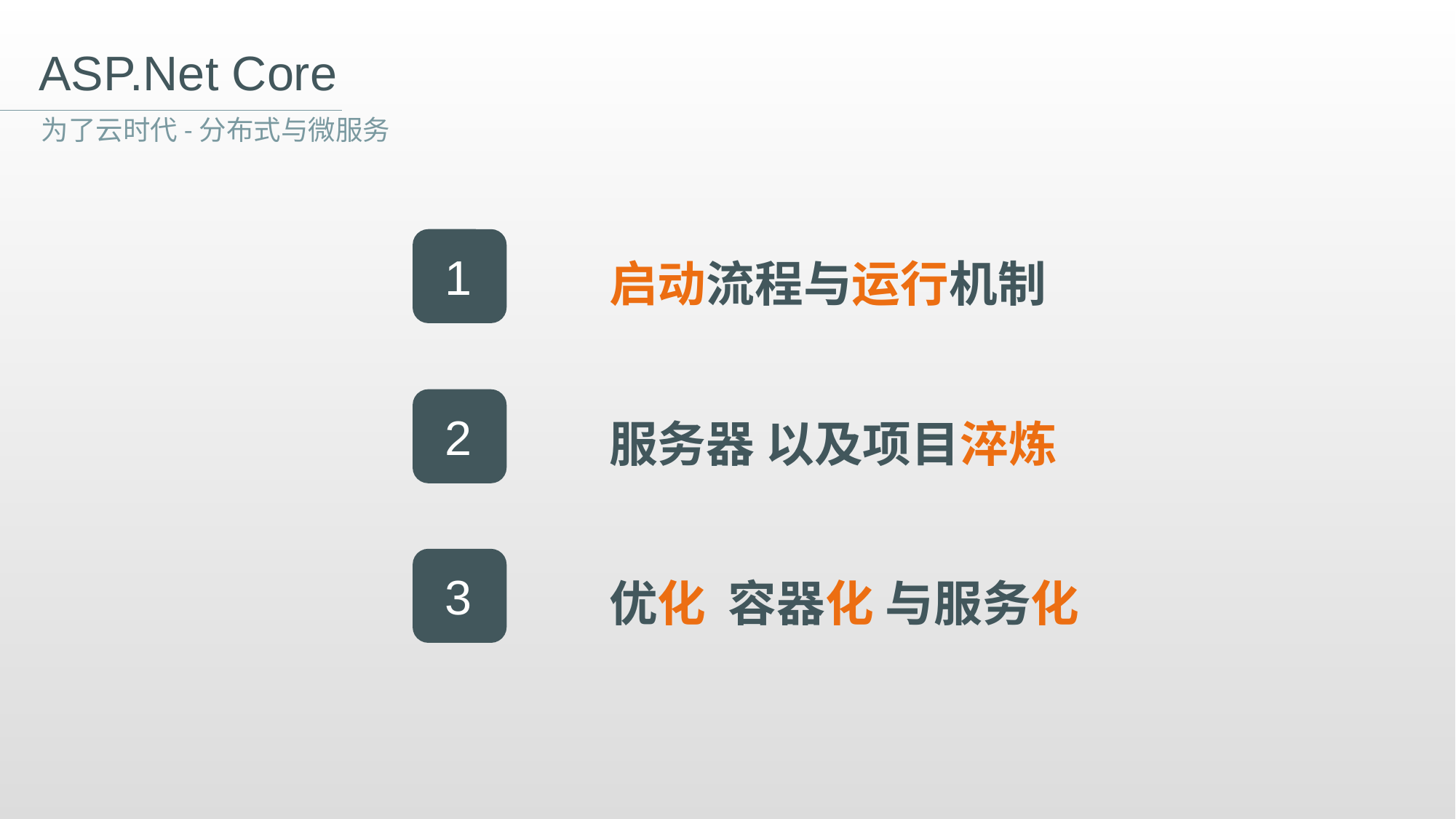

ASP.Net Core
为了云时代-分布式与微服务

启动流程与运行机制
1

服务器 以及项目淬炼
2

优化  容器化 与服务化
3